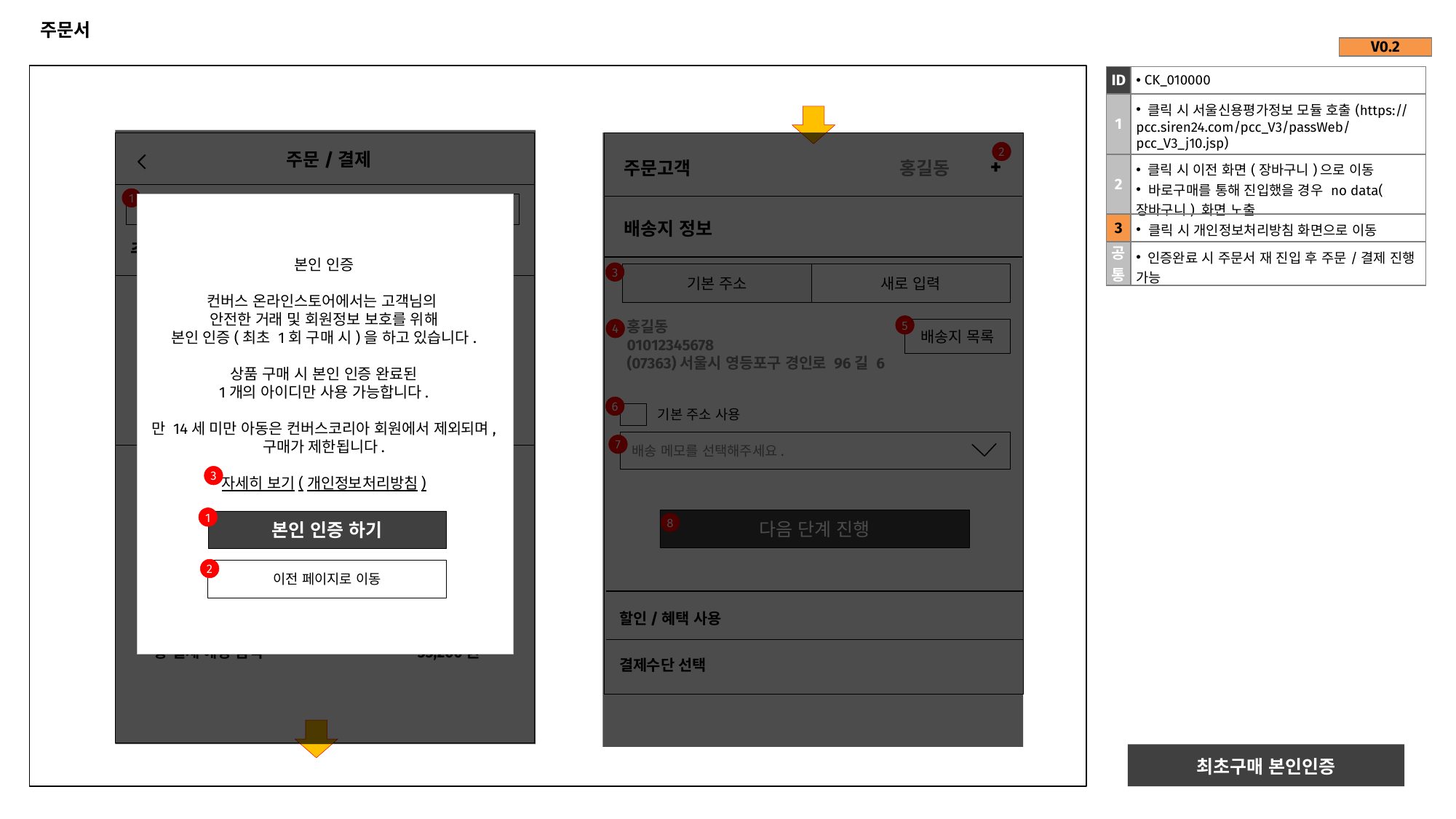

# 주문서
| V0.2 |
| --- |

| ID | CK\_010000 |
| --- | --- |
| 1 | 클릭 시 서울신용평가정보 모듈 호출(https://pcc.siren24.com/pcc\_V3/passWeb/pcc\_V3\_j10.jsp) |
| 2 | 클릭 시 이전 화면(장바구니)으로 이동 바로구매를 통해 진입했을 경우 no data(장바구니) 화면 노출 |
| 3 | 클릭 시 개인정보처리방침 화면으로 이동 |
| 공통 | 인증완료 시 주문서 재 진입 후 주문/결제 진행 가능 |

2
 주문/결제
주문고객                                         홍길동
+

1
1. 주문고객 > 2. 배송지 정보 > 3. 결제하기 > 4. 구매완료

배송지 정보
-
주문상품
본인 인증

컨버스 온라인스토어에서는 고객님의
안전한 거래 및 회원정보 보호를 위해
본인 인증(최초 1회 구매 시)을 하고 있습니다.

상품 구매 시 본인 인증 완료된
1개의 아이디만 사용 가능합니다.

만 14세 미만 아동은 컨버스코리아 회원에서 제외되며, 구매가 제한됩니다.

자세히 보기(개인정보처리방침)
3
기본 주소
새로 입력

Product
Img
X
척테일러 올스타 슬립

화이트 / 260
수량 : 1
홍길동
01012345678
(07363)서울시 영등포구 경인로 96길 6
5
배송지 목록
4
69,000원
55,200원
6
기본 주소 사용

 배송 메모를 선택해주세요.
7

주문예정금액
3
상품 금액                                 69,000원 55,200원

배송비                                                             0원

상품 할인 금액                                                 0원

주문 할인 금액                                                 0원

총 결제 예정 금액                                    55,200원
1
다음 단계 진행
본인 인증 하기
8
2
이전 페이지로 이동
할인/혜택 사용
결제수단 선택

최초구매 본인인증